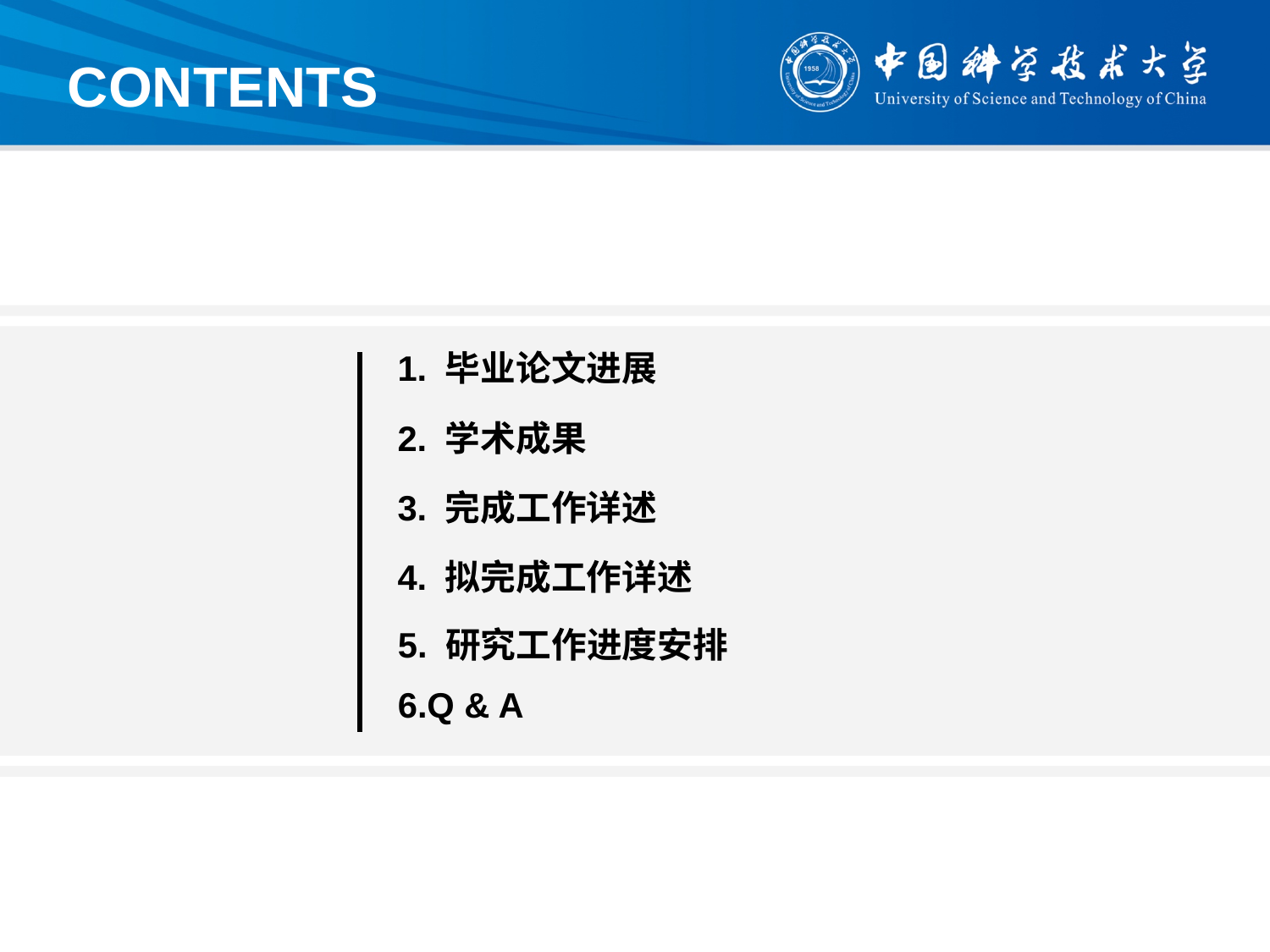

# CONTENTS

1. 毕业论文进展
2. 学术成果
3. 完成工作详述
4. 拟完成工作详述
5. 研究工作进度安排
6.Q & A